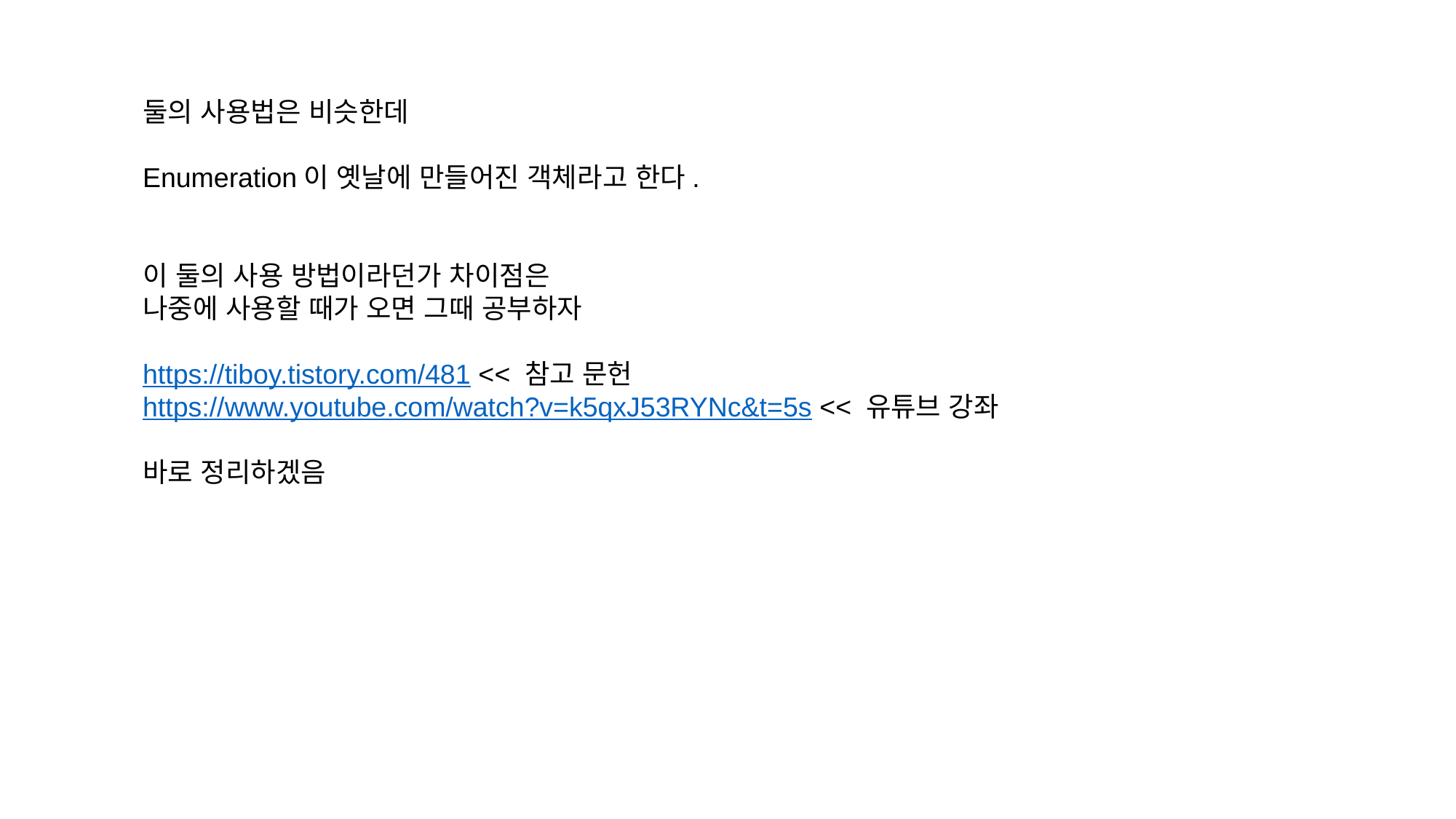

둘의 사용법은 비슷한데

Enumeration이 옛날에 만들어진 객체라고 한다.

이 둘의 사용 방법이라던가 차이점은
나중에 사용할 때가 오면 그때 공부하자

https://tiboy.tistory.com/481 << 참고 문헌
https://www.youtube.com/watch?v=k5qxJ53RYNc&t=5s << 유튜브 강좌

바로 정리하겠음